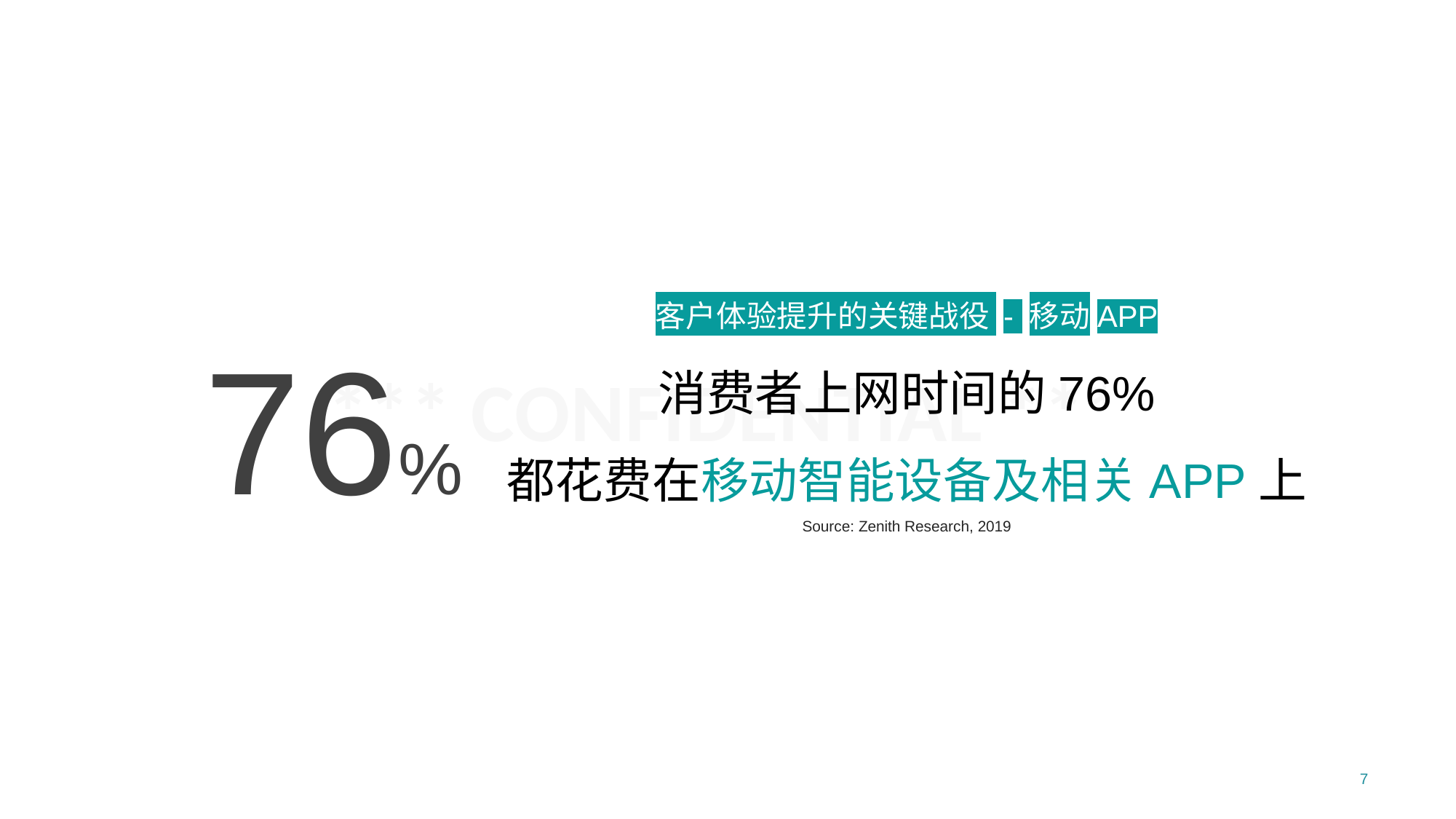

客户体验提升的关键战役 - 移动APP
消费者上网时间的76%
都花费在移动智能设备及相关APP上
Source: Zenith Research, 2019
76%
7